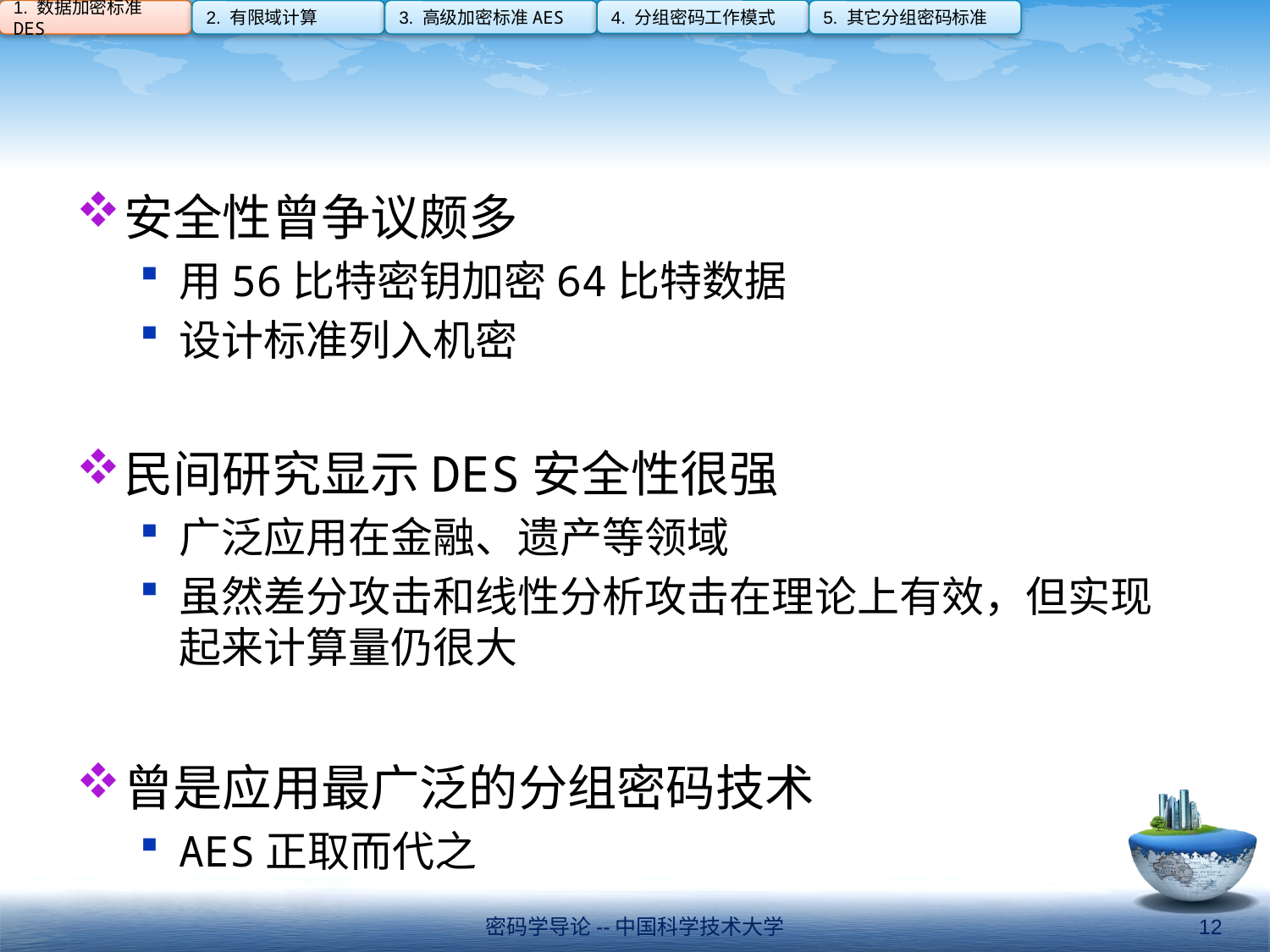

4. 分组密码工作模式
1. 数据加密标准DES
2. 有限域计算
3. 高级加密标准AES
5. 其它分组密码标准
#
安全性曾争议颇多
用56比特密钥加密64比特数据
设计标准列入机密

民间研究显示DES安全性很强
广泛应用在金融、遗产等领域
虽然差分攻击和线性分析攻击在理论上有效，但实现起来计算量仍很大

曾是应用最广泛的分组密码技术
AES正取而代之
密码学导论--中国科学技术大学
12